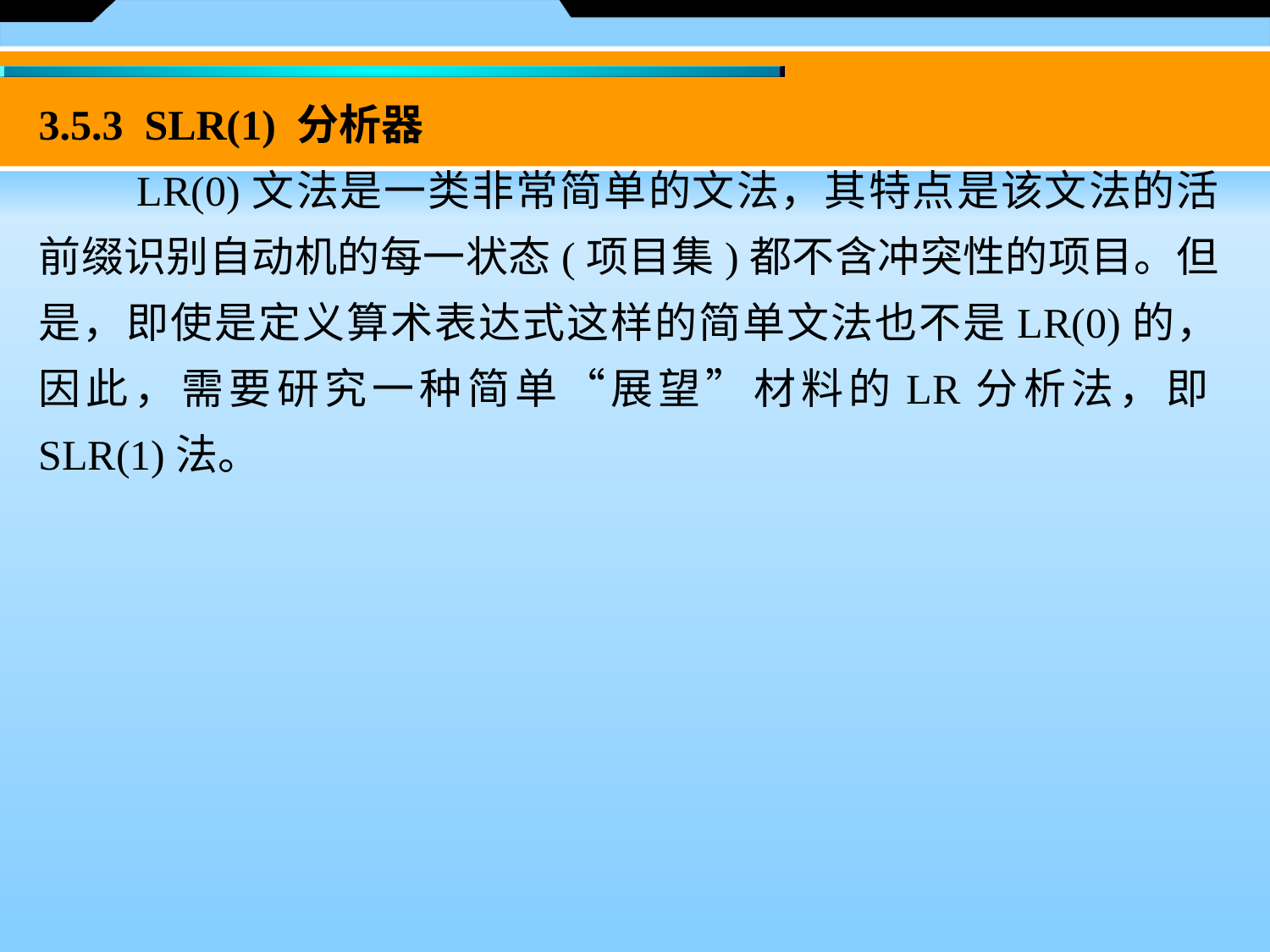

3.5.3  SLR(1) 分析器
　　LR(0)文法是一类非常简单的文法，其特点是该文法的活前缀识别自动机的每一状态(项目集)都不含冲突性的项目。但是，即使是定义算术表达式这样的简单文法也不是LR(0)的，因此，需要研究一种简单“展望”材料的LR分析法，即SLR(1)法。